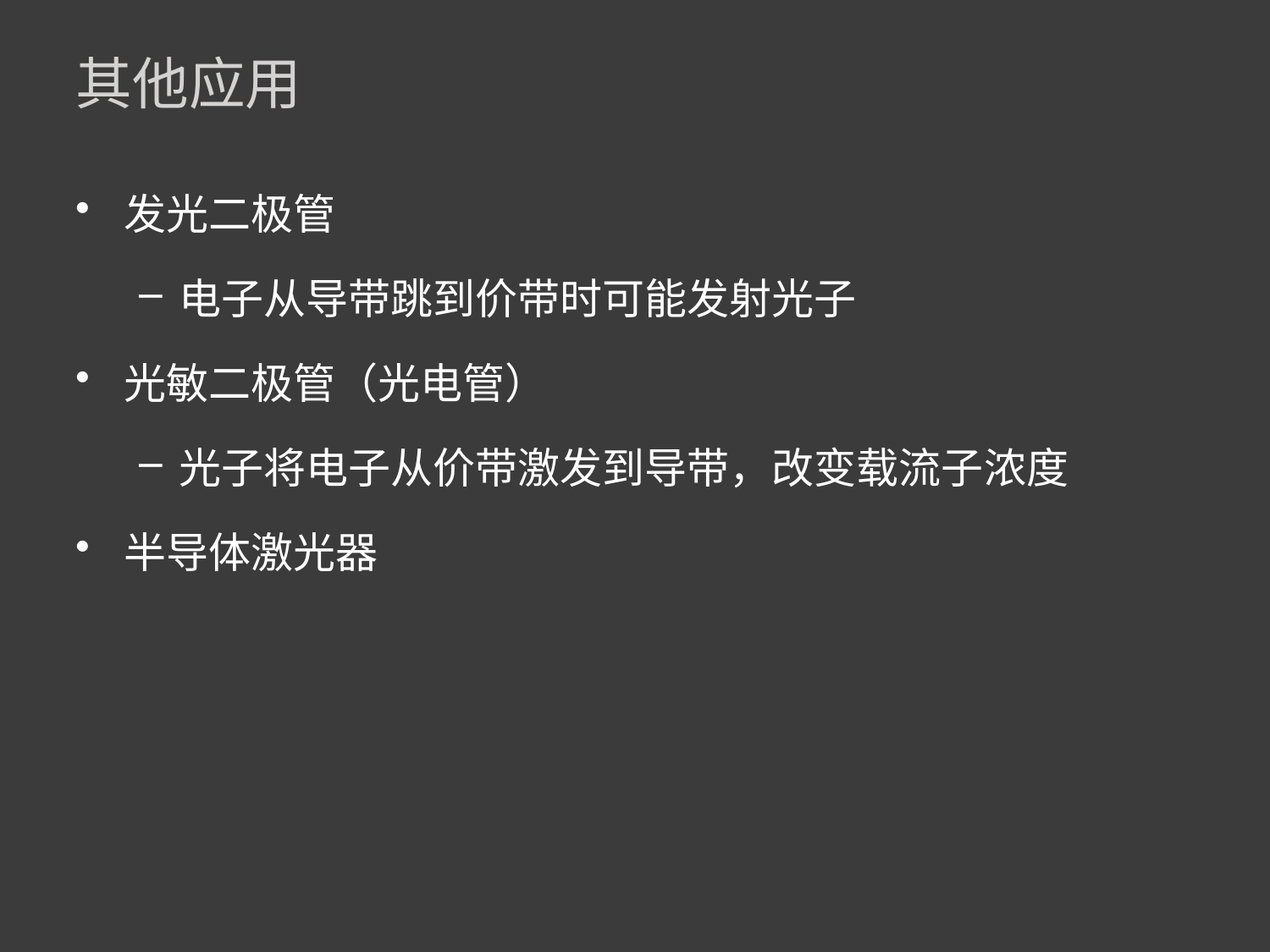

# 其他应用
发光二极管
电子从导带跳到价带时可能发射光子
光敏二极管（光电管）
光子将电子从价带激发到导带，改变载流子浓度
半导体激光器